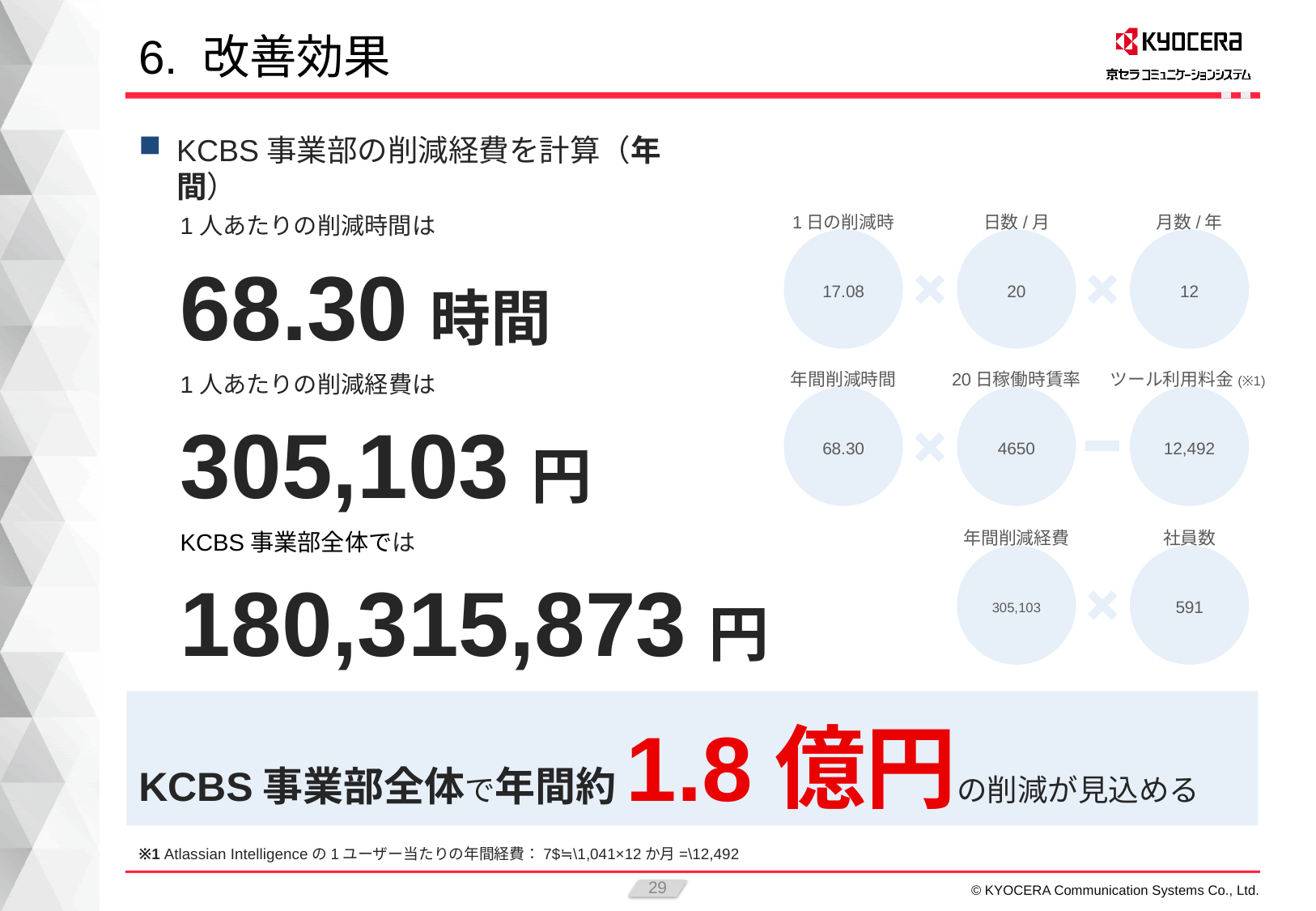

# 6. 改善効果
KCBS事業部の削減経費を計算（年間）
1人あたりの削減時間は
1日の削減時間
日数/月
月数/年
17.08
20
12
68.30時間

年間削減時間
20日稼働時賃率
ツール利用料金(※1)
1人あたりの削減経費は
68.30
4650
12,492
305,103円

年間削減経費
社員数
KCBS事業部全体では
305,103
591
180,315,873円

KCBS事業部全体で年間約1.8億円の削減が見込める
※1 Atlassian Intelligenceの1ユーザー当たりの年間経費：7$≒\1,041×12か月=\12,492
29